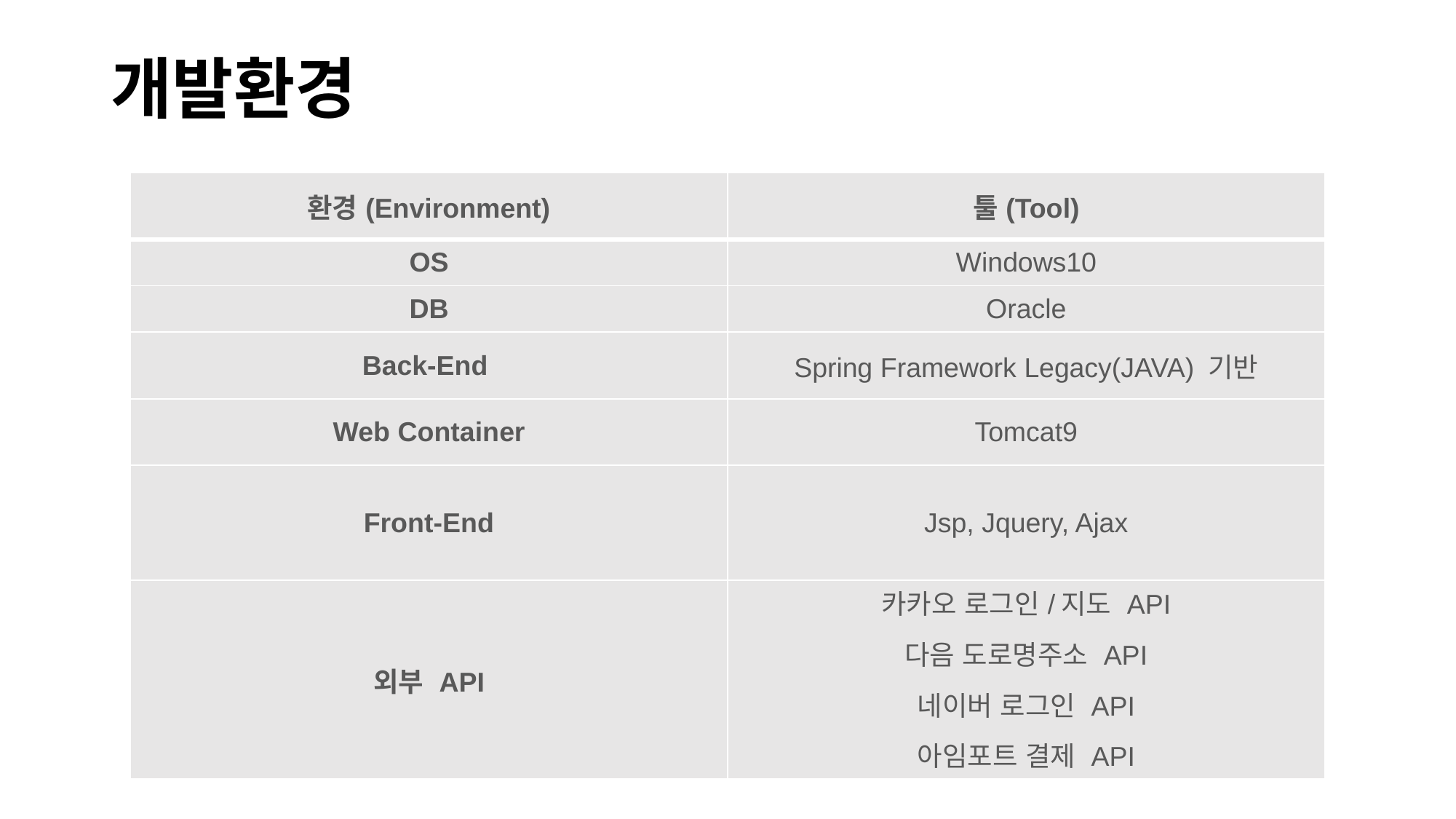

# 개발환경
| 환경(Environment) | 툴(Tool) |
| --- | --- |
| OS | Windows10 |
| DB | Oracle |
| Back-End | Spring Framework Legacy(JAVA) 기반 |
| Web Container | Tomcat9 |
| Front-End | Jsp, Jquery, Ajax |
| 외부 API | 카카오 로그인/지도 API 다음 도로명주소 API 네이버 로그인 API 아임포트 결제 API |